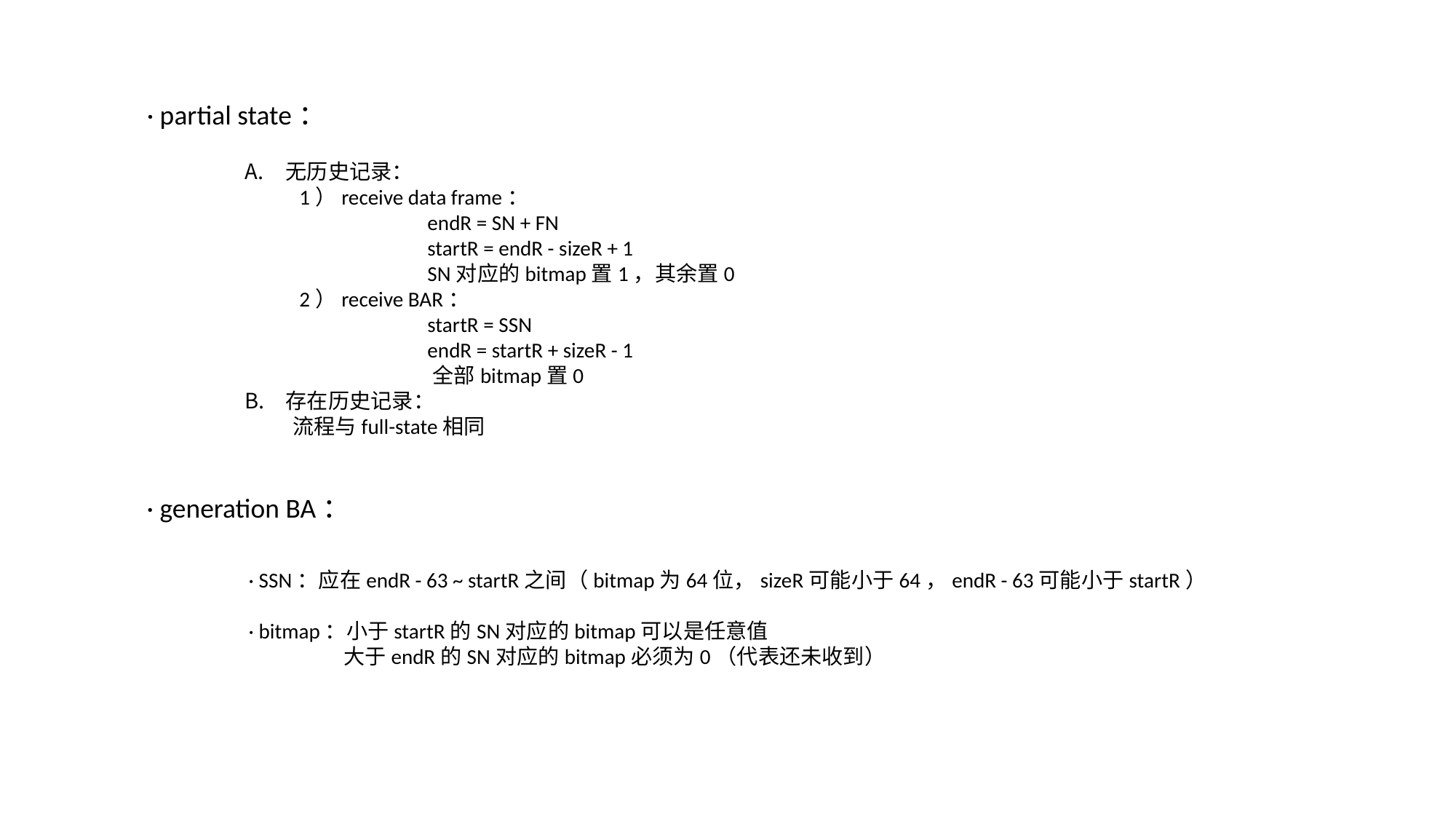

· partial state：
无历史记录：
1）receive data frame：
	    endR = SN + FN
	    startR = endR - sizeR + 1
	    SN对应的bitmap置1，其余置0
2）receive BAR：
	    startR = SSN
	    endR = startR + sizeR - 1
	    全部bitmap置0
存在历史记录：
         流程与full-state相同
· generation BA：
· SSN：应在endR - 63 ~ startR之间（bitmap为64位，sizeR可能小于64，endR - 63可能小于startR）

· bitmap：小于startR的SN对应的bitmap可以是任意值
                   大于endR的SN对应的bitmap必须为0（代表还未收到）